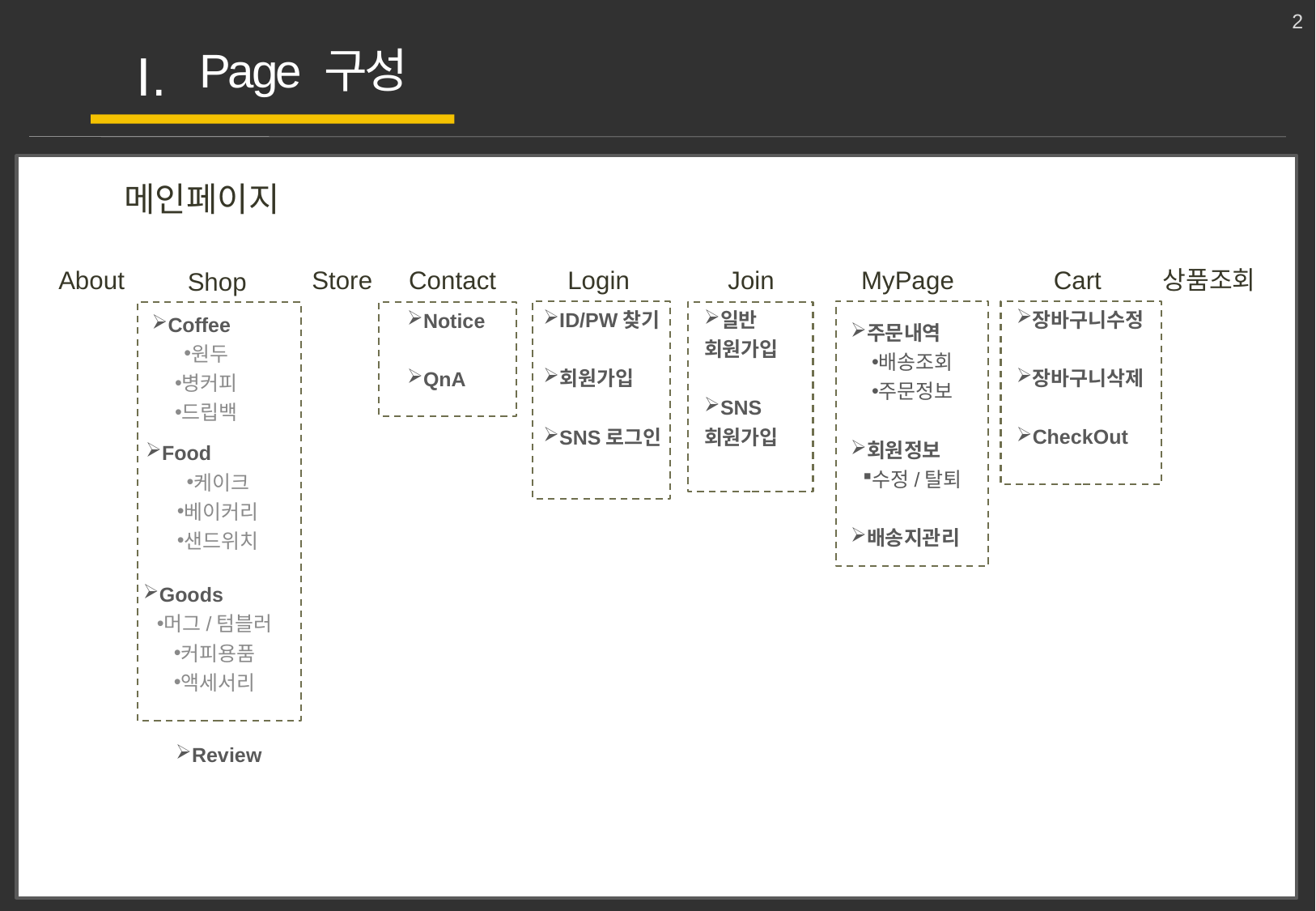

2
Page 구성

메인페이지
About
Store
Contact
Login
Join
MyPage
Cart
상품조회
Shop
장바구니수정

장바구니삭제

CheckOut

주문내역
배송조회
주문정보

회원정보
수정/탈퇴

배송지관리

ID/PW찾기

회원가입

SNS로그인

일반
회원가입

SNS
회원가입

Notice

QnA

Coffee
원두
병커피
드립백

Food
케이크
베이커리
샌드위치
Goods
머그/텀블러
커피용품
액세서리

Review